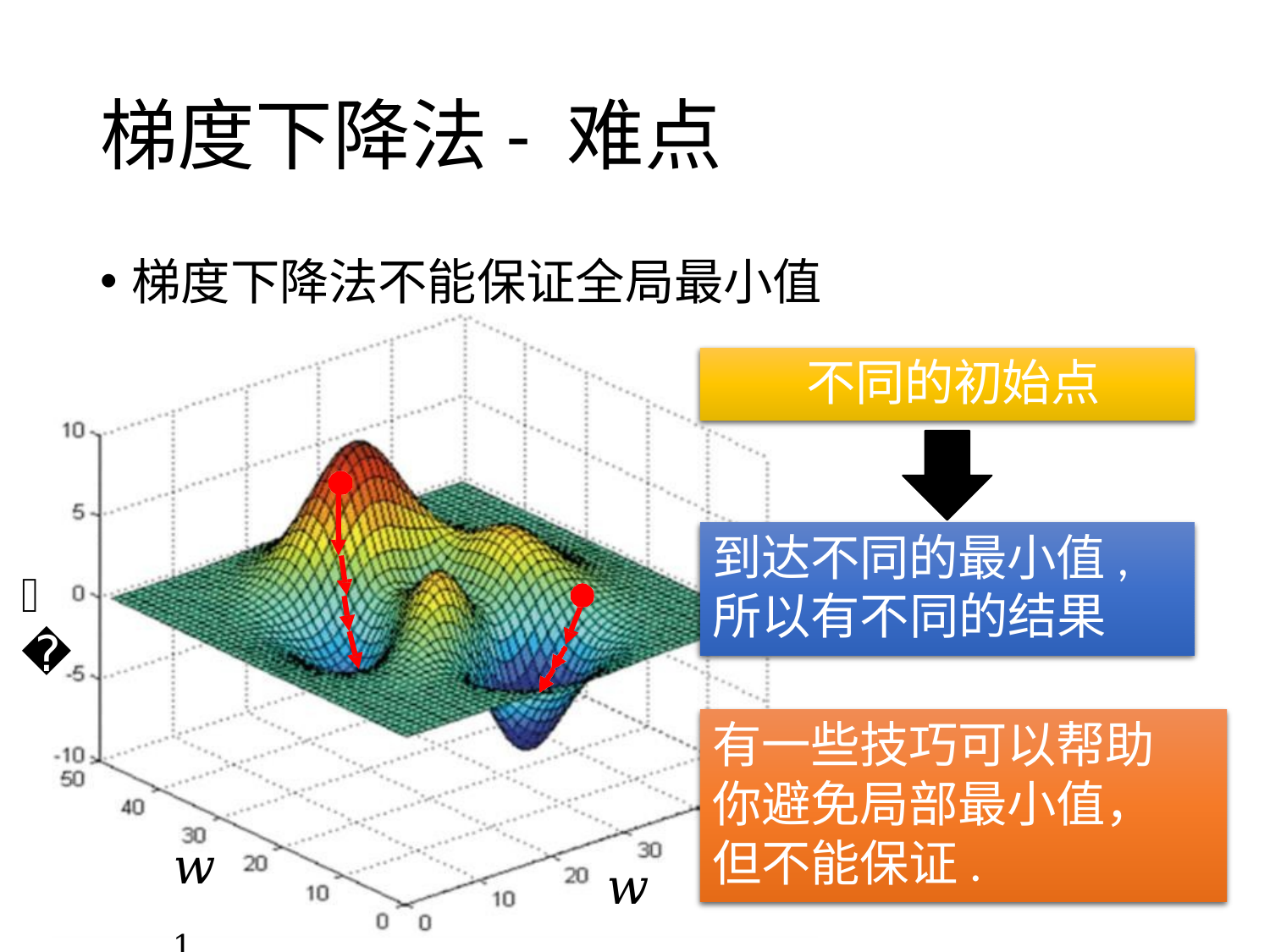

# 梯度下降法- 难点
梯度下降法不能保证全局最小值
不同的初始点

到达不同的最小值,  所以有不同的结果

𝐿

有一些技巧可以帮助你避免局部最小值，但不能保证.
𝑤1
𝑤2